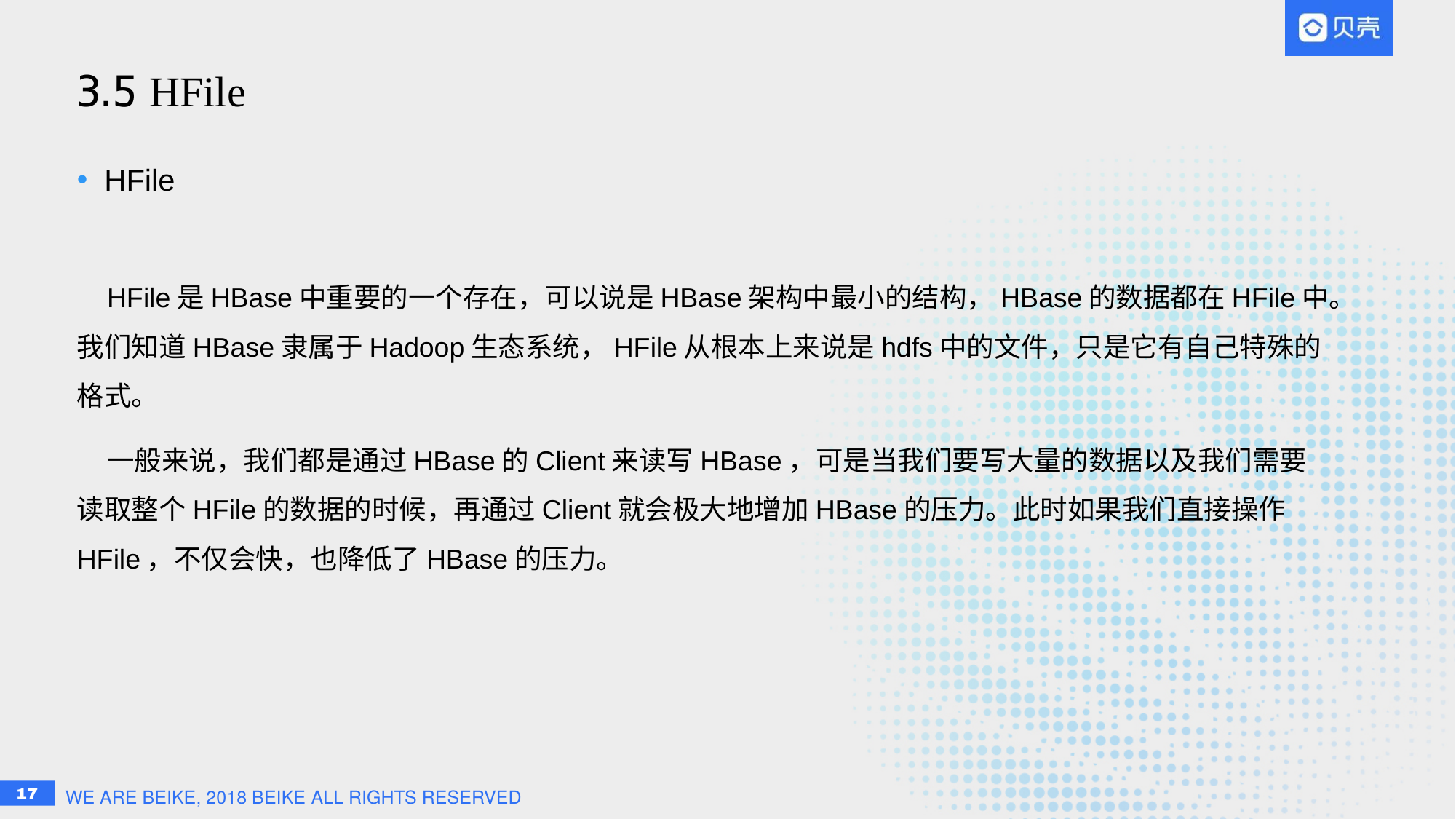

# 3.5 HFile
HFile

HFile是HBase中重要的一个存在，可以说是HBase架构中最小的结构，HBase的数据都在HFile中。我们知道HBase隶属于Hadoop生态系统，HFile从根本上来说是hdfs中的文件，只是它有自己特殊的格式。
一般来说，我们都是通过HBase的Client来读写HBase，可是当我们要写大量的数据以及我们需要读取整个HFile的数据的时候，再通过Client就会极大地增加HBase的压力。此时如果我们直接操作HFile，不仅会快，也降低了HBase的压力。